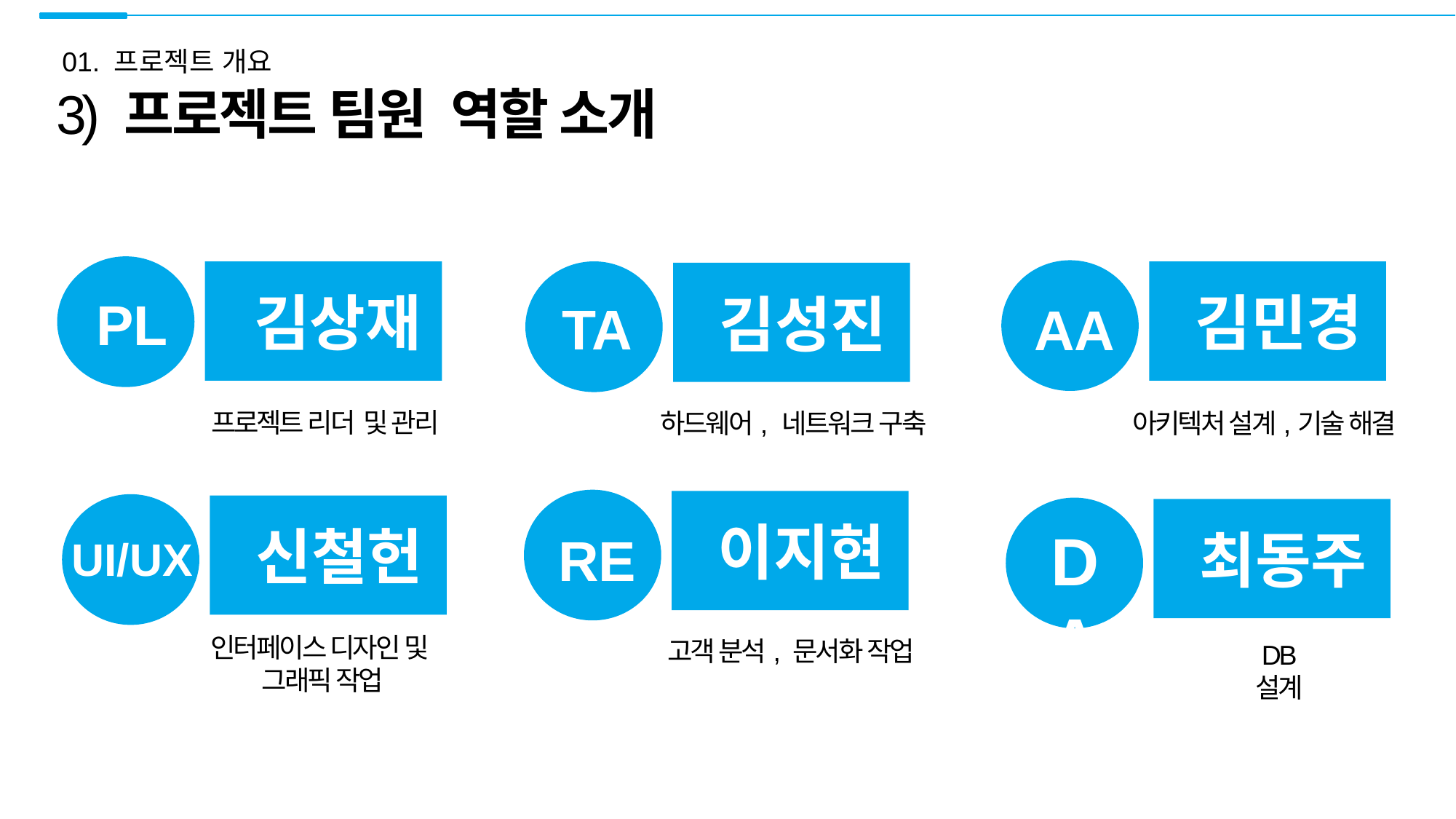

01. 프로젝트 개요
3) 프로젝트 팀원  역할 소개

 김상재

 김민경
 김성진
PL
TA
AA
프로젝트 리더 및 관리
하드웨어, 네트워크 구축
아키텍처 설계,기술 해결

 이지현

 신철헌

 최동주
DA
RE
UI/UX
인터페이스 디자인 및
그래픽 작업
고객 분석, 문서화 작업
DB 설계